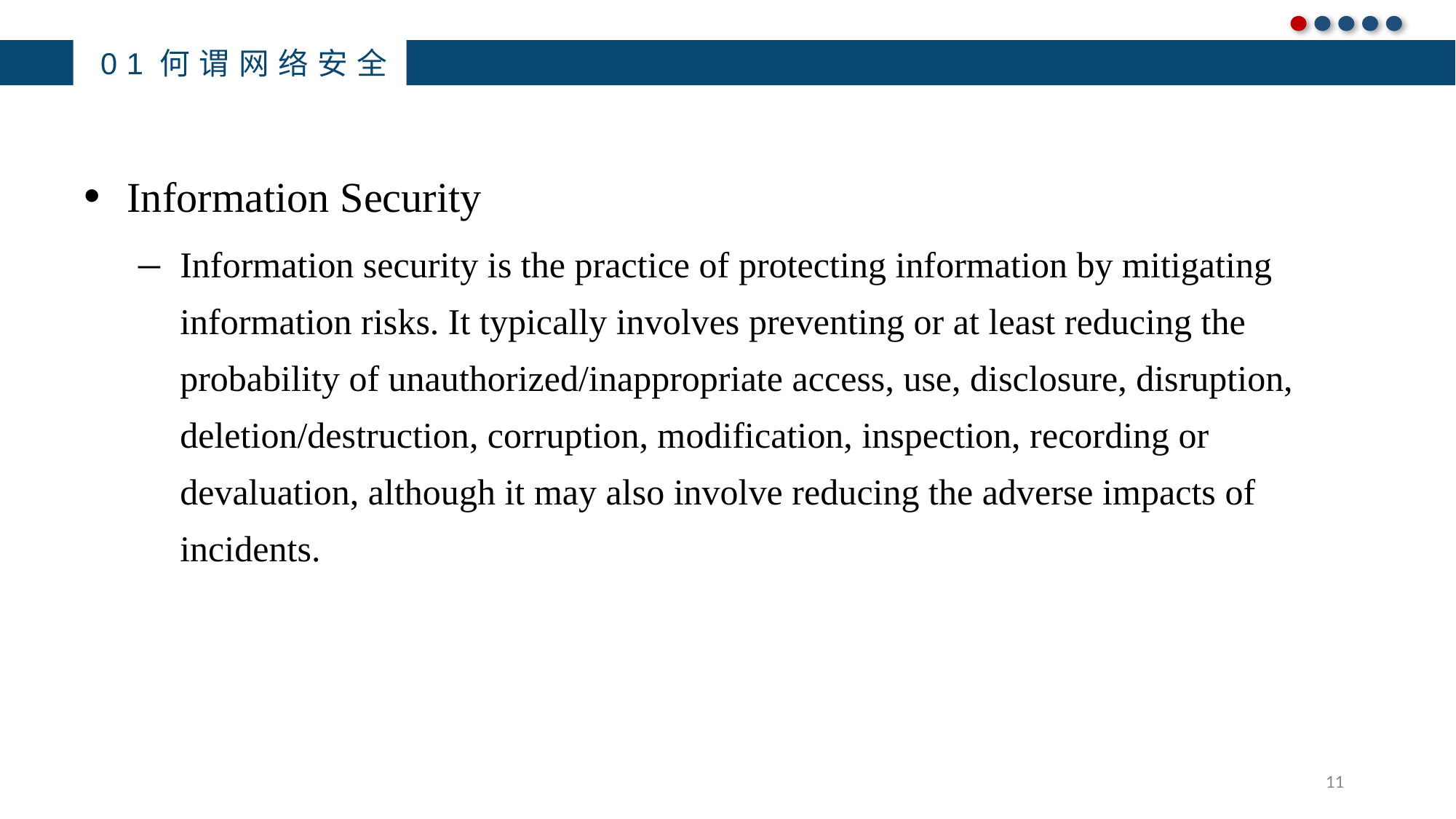

01何谓网络安全

Information Security
Information security is the practice of protecting information by mitigating information risks. It typically involves preventing or at least reducing the probability of unauthorized/inappropriate access, use, disclosure, disruption, deletion/destruction, corruption, modification, inspection, recording or devaluation, although it may also involve reducing the adverse impacts of incidents.
11